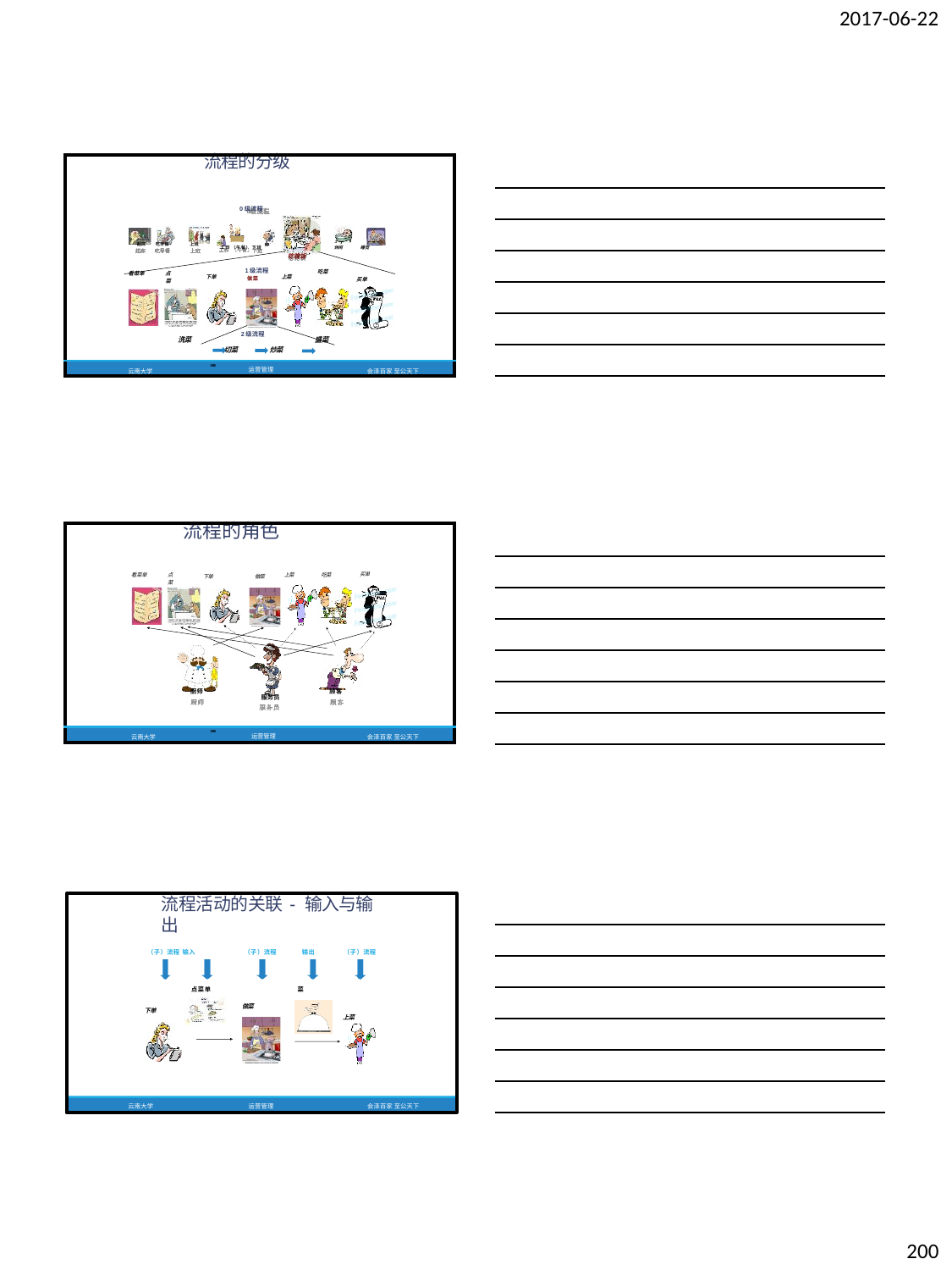

2017-06-22
| 起床 看菜单 | 吃早餐 点菜 | 上班 洗菜 | 流程的分级 0级流程 工作 （午餐） 下班 吃晚饭 1级流程 下单 做菜 上菜 2级流程 切菜 炒菜 | 吃菜 盛菜 | 休闲 | 睡觉 买单 |
| --- | --- | --- | --- | --- | --- | --- |
| 云南大学 |  |  | 598 运营管理 |  |  | 会泽百家 至公天下 |

| 看菜单 | 点菜 | 流程的角色 下单 做菜 厨师 服务员 | 上菜 | 吃菜 顾客 | 买单 |
| --- | --- | --- | --- | --- | --- |
| 云南大学 |  | 599 运营管理 |  |  | 会泽百家 至公天下 |

流程活动的关联- 输入与输出

（子）流程 输入
（子）流程
输出
（子）流程

点菜单
菜

做菜

下单
上菜

云南大学
运营管理
会泽百家 至公天下

200